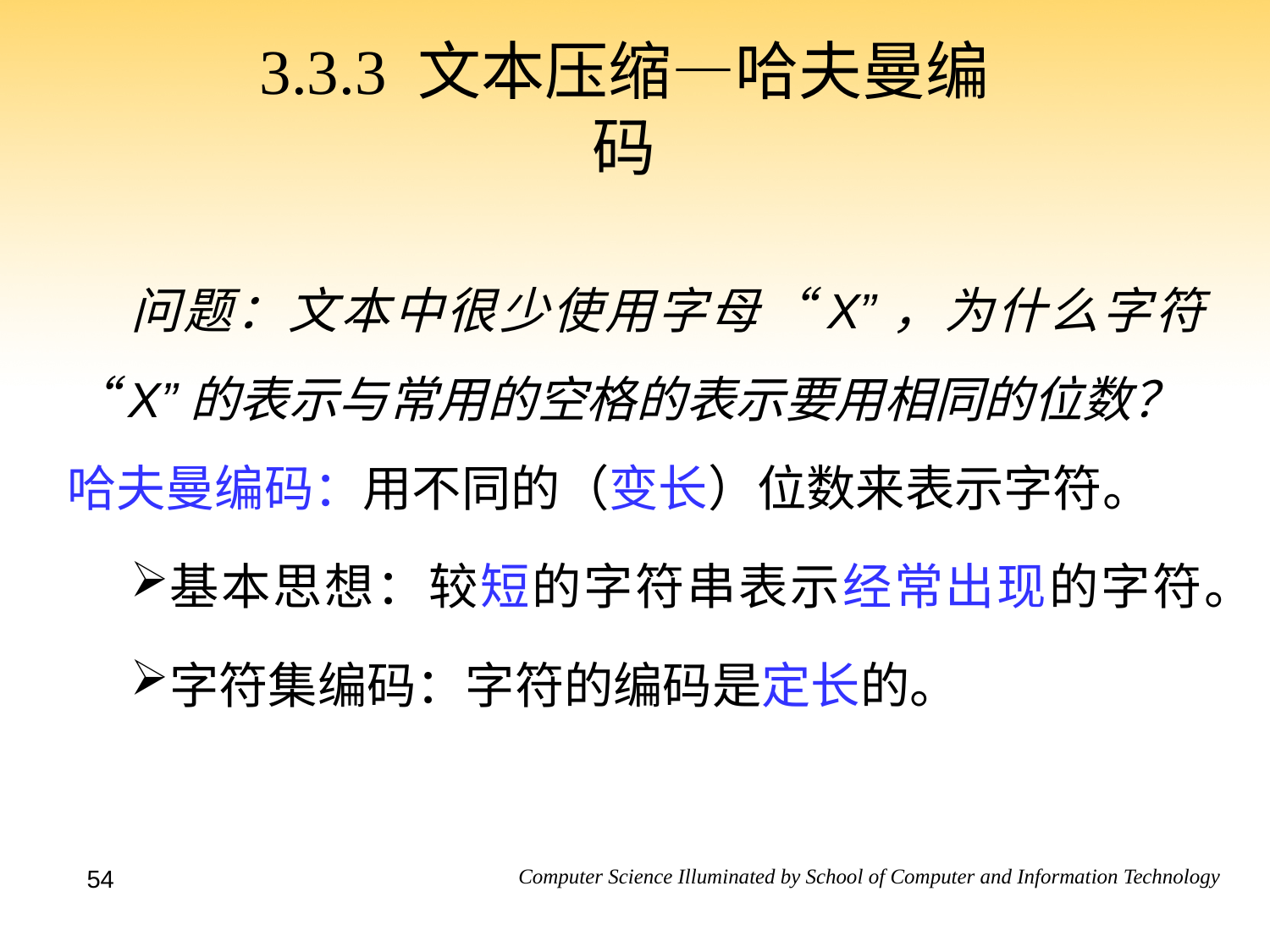

# 3.3.3 文本压缩—哈夫曼编码
问题：文本中很少使用字母“X”，为什么字符“X”的表示与常用的空格的表示要用相同的位数？   哈夫曼编码：用不同的（变长）位数来表示字符。
基本思想：较短的字符串表示经常出现的字符。
字符集编码：字符的编码是定长的。
54